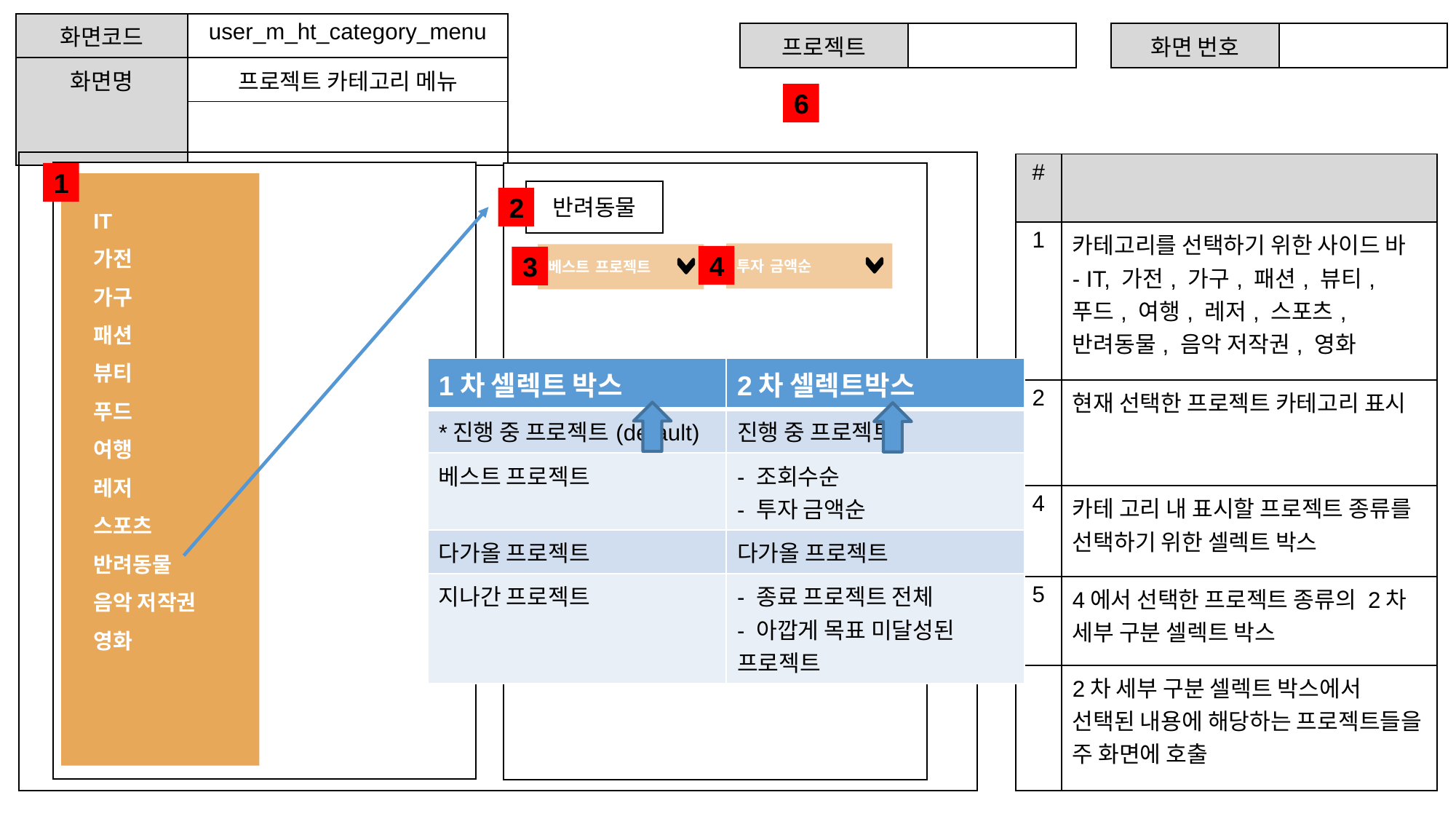

| 화면코드 | user\_m\_ht\_category\_menu |
| --- | --- |
| 화면명 | 프로젝트 카테고리 메뉴 |
|  |  |
| 프로젝트 |  |
| --- | --- |
| 화면 번호 |  |
| --- | --- |
6

| # |  |
| --- | --- |
| 1 | 카테고리를 선택하기 위한 사이드 바 - IT, 가전, 가구, 패션, 뷰티, 푸드, 여행, 레저, 스포츠, 반려동물, 음악 저작권, 영화 |
| 2 | 현재 선택한 프로젝트 카테고리 표시 |
| 4 | 카테 고리 내 표시할 프로젝트 종류를 선택하기 위한 셀렉트 박스 |
| 5 | 4에서 선택한 프로젝트 종류의 2차 세부 구분 셀렉트 박스 |
|  | 2차 세부 구분 셀렉트 박스에서 선택된 내용에 해당하는 프로젝트들을 주 화면에 호출 |

1

IT
가전
가구
패션
뷰티
푸드
여행
레저
스포츠
반려동물
음악 저작권
영화

반려동물
2

투자 금액순
베스트 프로젝트
4
3

| 1차 셀렉트 박스 | 2차 셀렉트박스 |
| --- | --- |
| \*진행 중 프로젝트(default) | 진행 중 프로젝트 |
| 베스트 프로젝트 | - 조회수순 - 투자 금액순 |
| 다가올 프로젝트 | 다가올 프로젝트 |
| 지나간 프로젝트 | - 종료 프로젝트 전체 - 아깝게 목표 미달성된 프로젝트 |